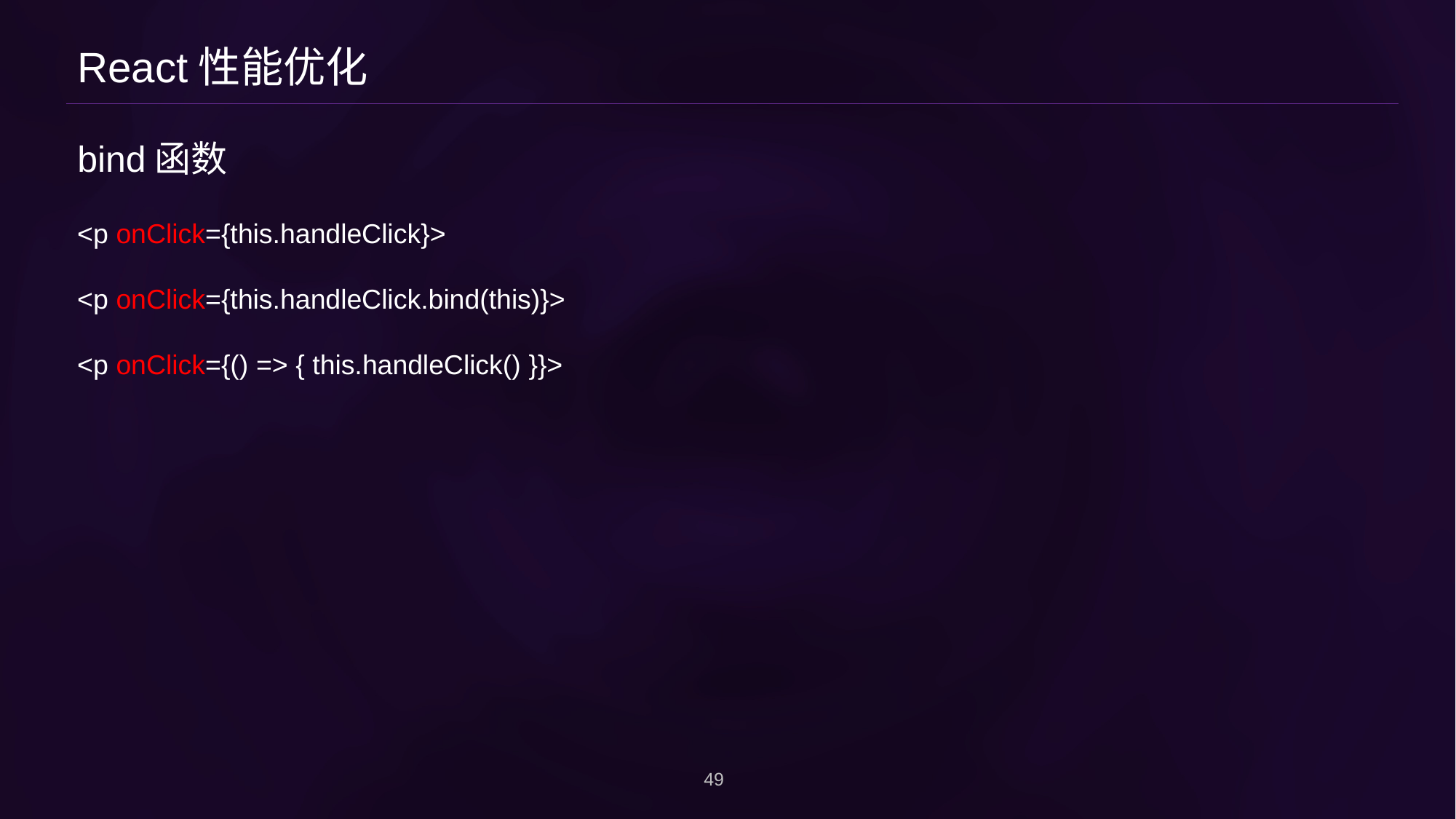

# React性能优化
bind函数
<p onClick={this.handleClick}>

<p onClick={this.handleClick.bind(this)}>

<p onClick={() => { this.handleClick() }}>
49